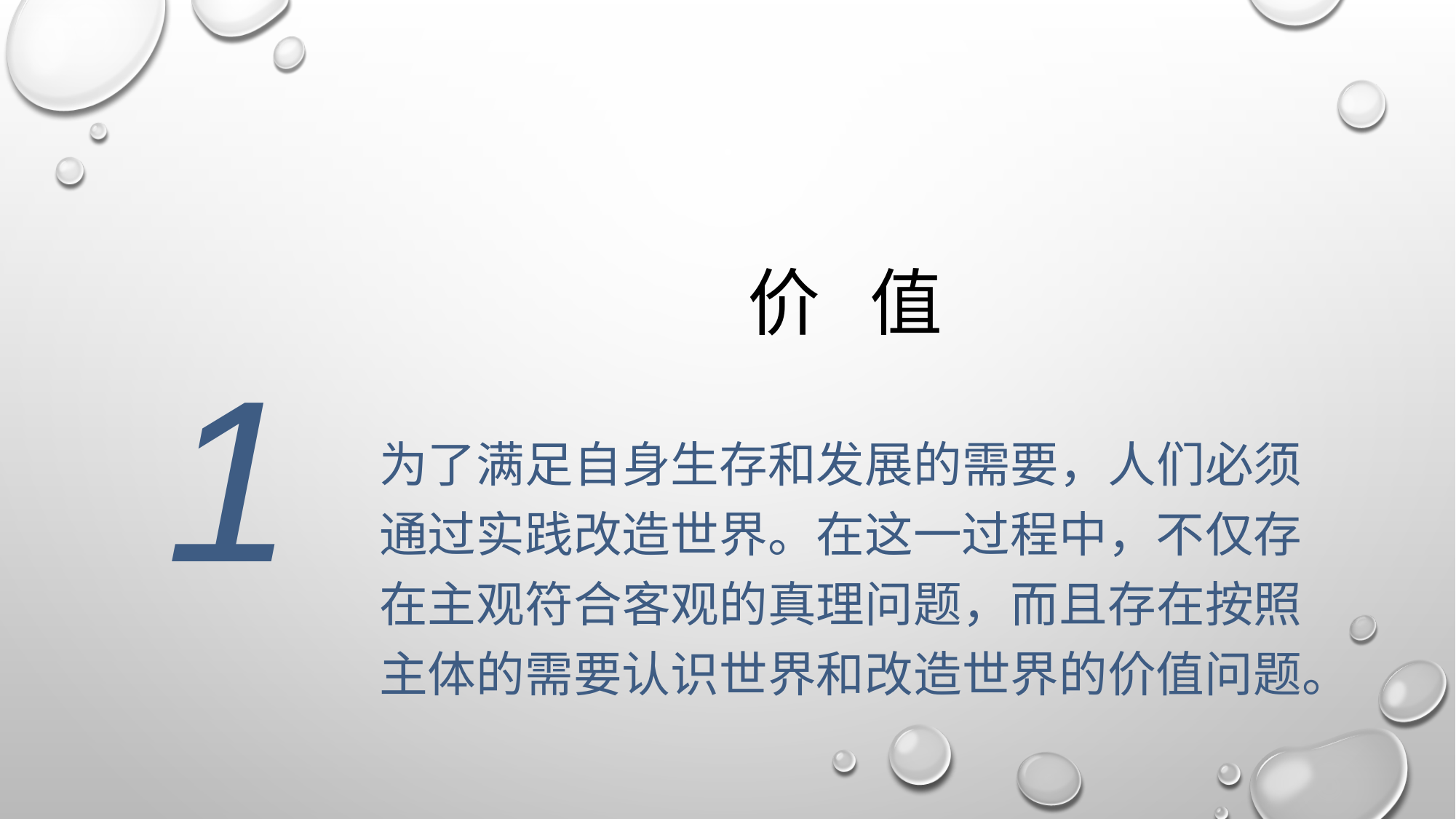

# 价   值
1
为了满足自身生存和发展的需要，人们必须通过实践改造世界。在这一过程中，不仅存在主观符合客观的真理问题，而且存在按照主体的需要认识世界和改造世界的价值问题。